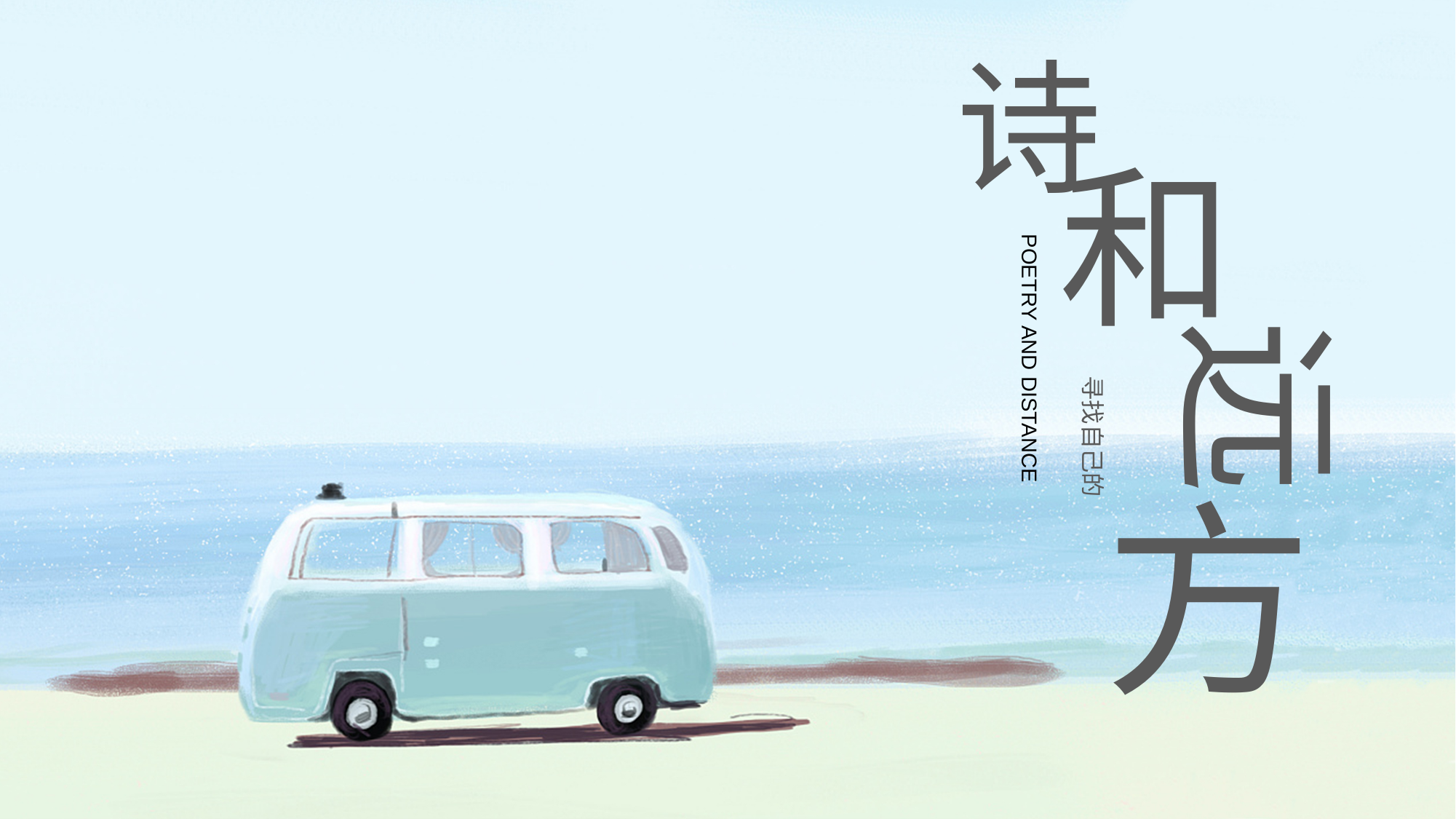

诗
和
POETRY AND DISTANCE
远
寻找自己的
方